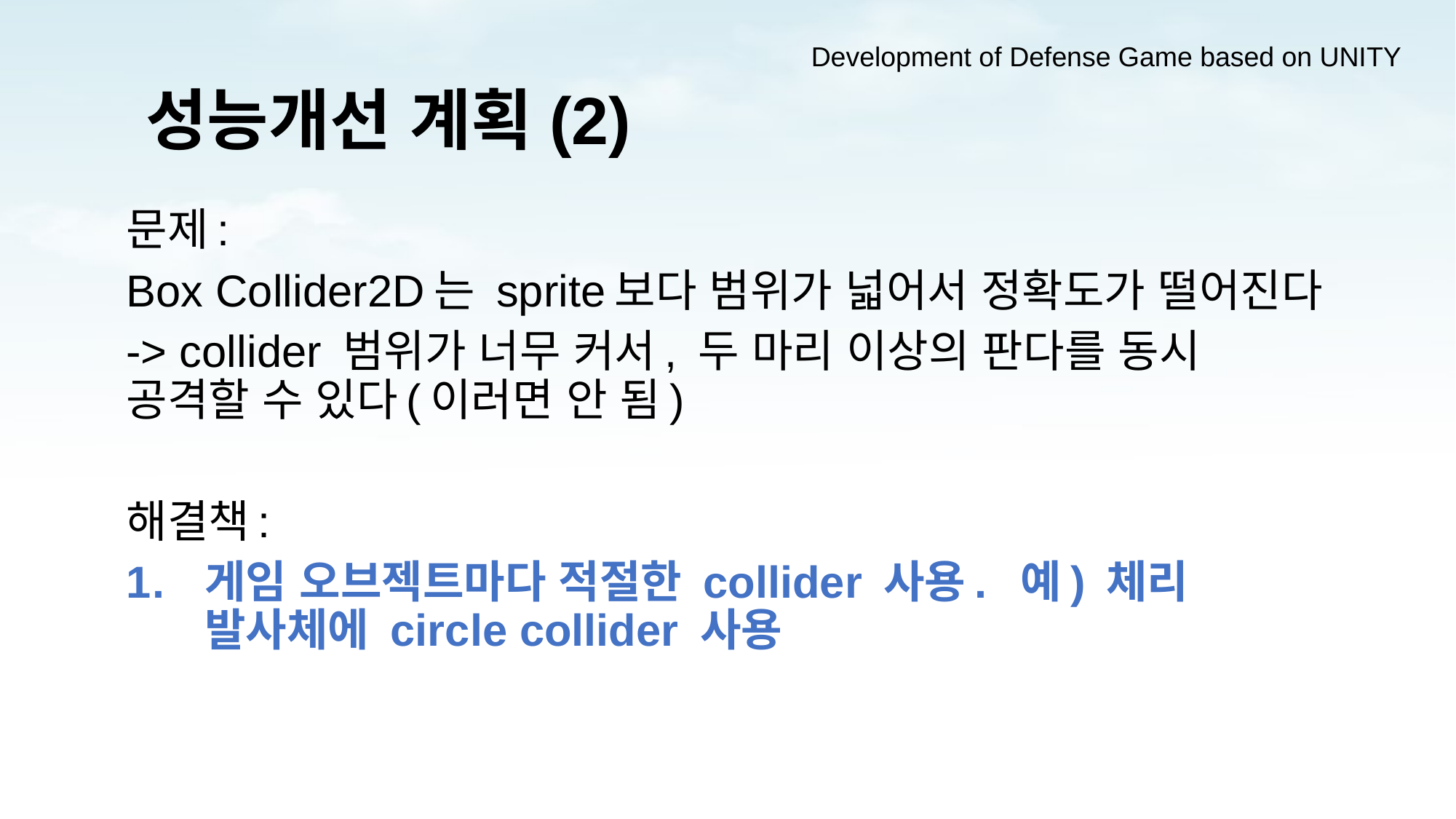

Development of Defense Game based on UNITY
# 성능개선 계획(2)
문제:
Box Collider2D는 sprite보다 범위가 넓어서 정확도가 떨어진다
-> collider 범위가 너무 커서, 두 마리 이상의 판다를 동시 공격할 수 있다(이러면 안 됨)

해결책:
게임 오브젝트마다 적절한 collider 사용.  예) 체리 발사체에 circle collider 사용